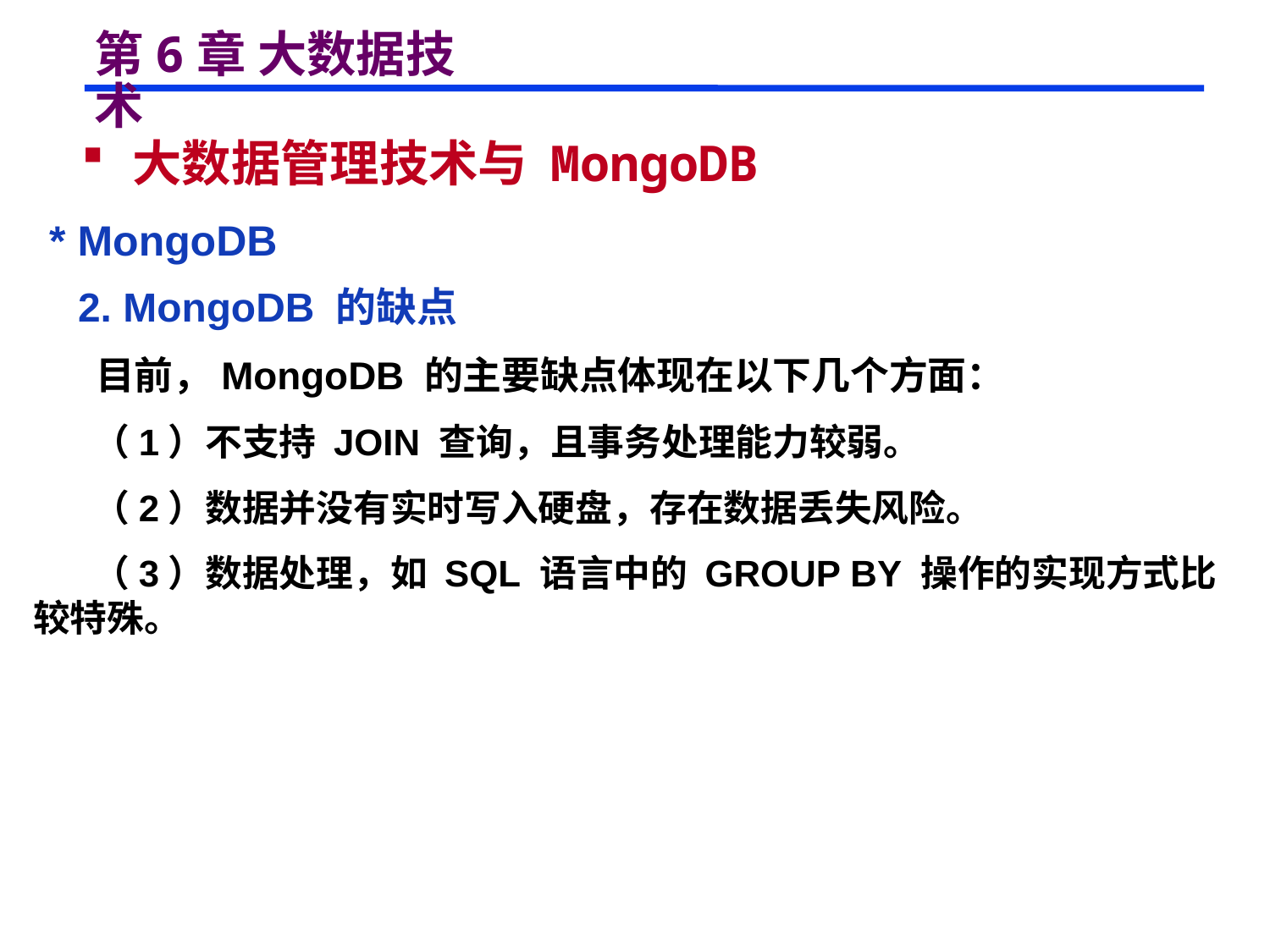

# 第6章 大数据技术
 大数据管理技术与 MongoDB
  * MongoDB
    2. MongoDB 的缺点
      目前，MongoDB 的主要缺点体现在以下几个方面：
      （1）不支持 JOIN 查询，且事务处理能力较弱。
      （2）数据并没有实时写入硬盘，存在数据丢失风险。
      （3）数据处理，如 SQL 语言中的 GROUP BY 操作的实现方式比较特殊。